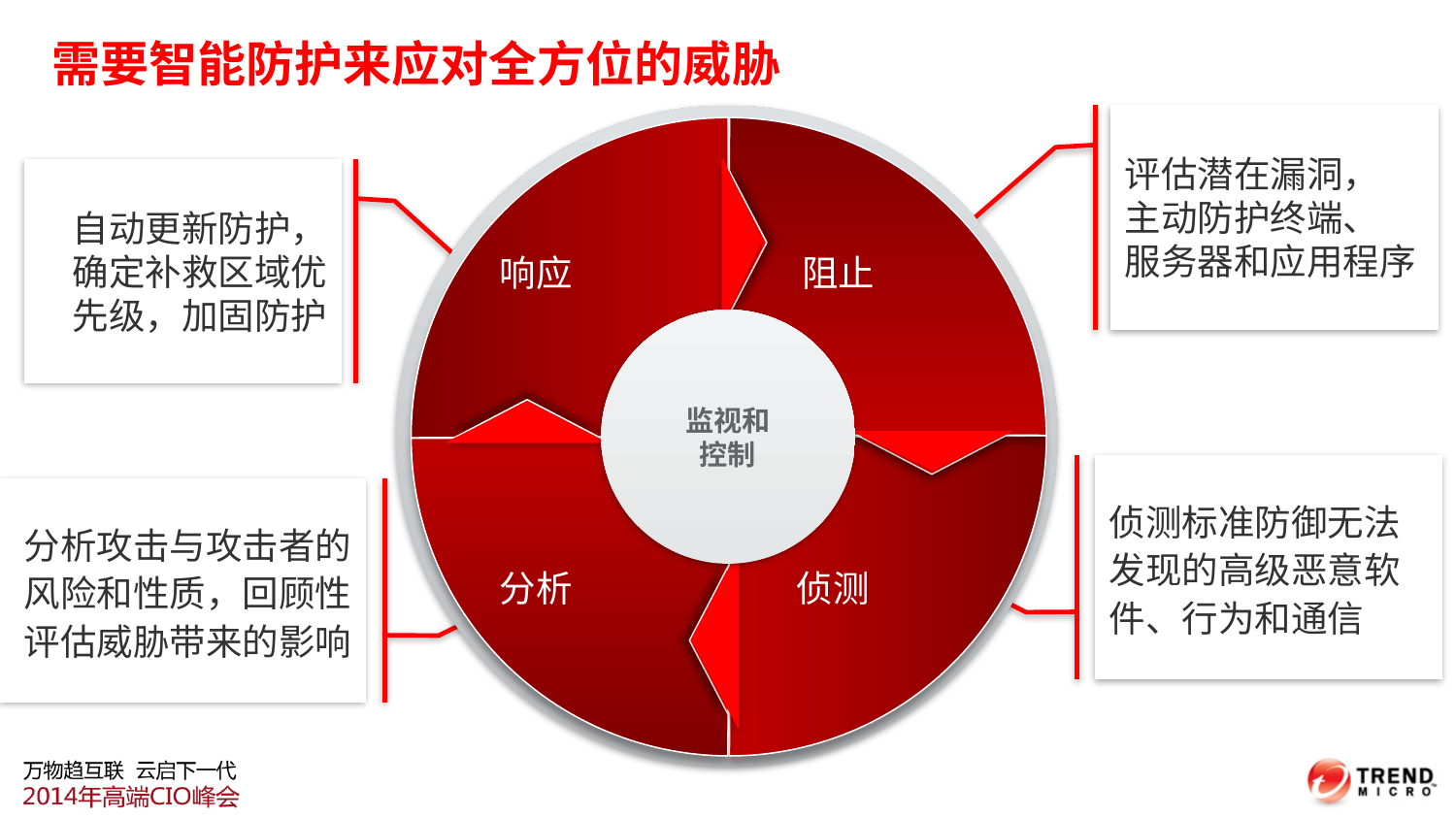

# 需要智能防护来应对全方位的威胁
评估潜在漏洞，
主动防护终端、
服务器和应用程序

自动更新防护，确定补救区域优先级，加固防护

响应
阻止
监视和
控制

侦测标准防御无法发现的高级恶意软件、行为和通信
分析攻击与攻击者的风险和性质，回顾性评估威胁带来的影响

分析
侦测